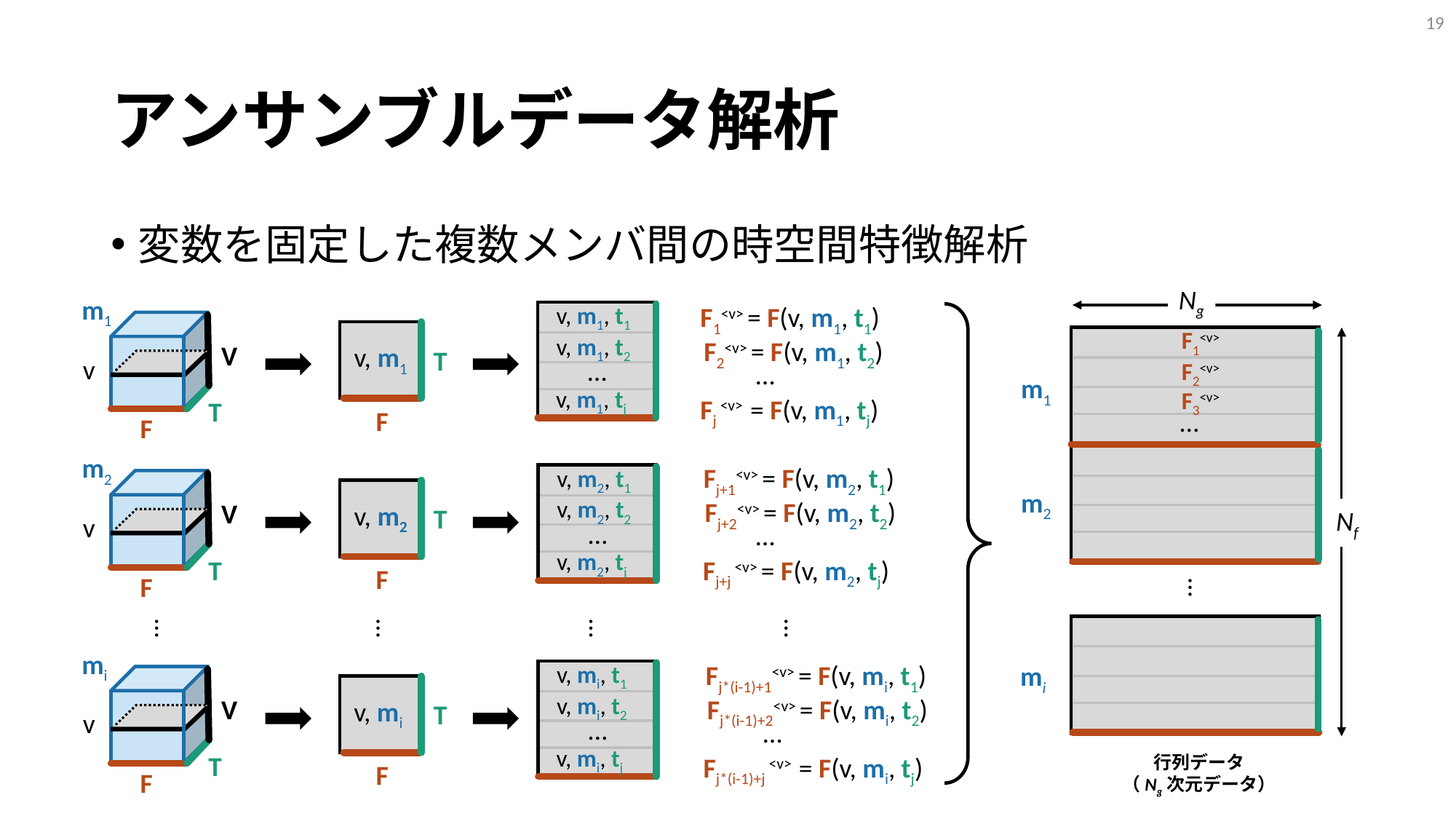

19
# アンサンブルデータ解析
変数を固定した複数メンバ間の時空間特徴解析
Ng
F1<v>
F2<v>
F3<v>
…

m1

m2
Nf
…

mi
行列データ
（Ng次元データ）

m1

V
T
F
v, m1, t1

v, m1, t2
…
v, m1, tj

F1<v> = F(v, m1, t1)
F2<v> = F(v, m1, t2)
…
Fj <v>  = F(v, m1, tj)
Fj+1<v> = F(v, m2, t1)
Fj+2<v> = F(v, m2, t2)
…
Fj+j <v> = F(v, m2, tj)
…
Fj*(i-1)+1<v> = F(v, mi, t1)
Fj*(i-1)+2<v> = F(v, mi, t2)
…
Fj*(i-1)+j <v>  = F(v, mi, tj)

v, m1
T
F

v
m2

V
T
F

v
v, m2, t1

v, m2, t2
…
v, m2, tj

v, m2
T
F

…
…
…
mi

V
T
F

v
v, mi, t1

v, mi, t2
…
v, mi, tj

v, mi
T
F